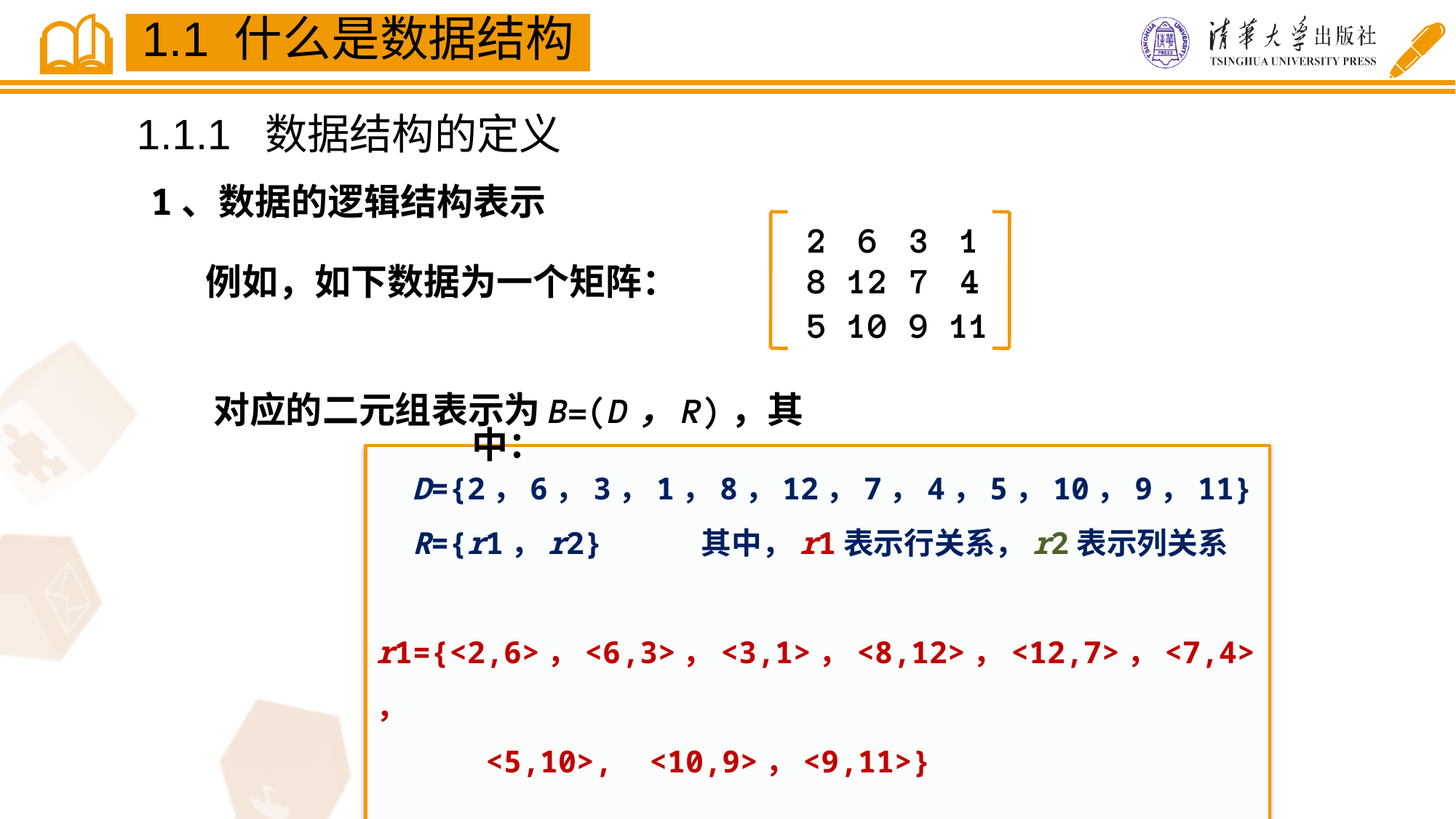

1.1 什么是数据结构
1.1.1  数据结构的定义
1、数据的逻辑结构表示
2
6
3
1
8
12
7
4
5
10
9
11
例如，如下数据为一个矩阵：
对应的二元组表示为B=(D，R)，其中：
  D={2，6，3，1，8，12，7，4，5，10，9，11}
  R={r1，r2}     其中，r1表示行关系，r2表示列关系
  r1={<2,6>，<6,3>，<3,1>，<8,12>，<12,7>，<7,4>，
      <5,10>,  <10,9>，<9,11>}
  r2={<2,8>，<8,5>，<6,12>，<12,10>，<3,7>，<7,9>,
      <1,4>， <4,11>}